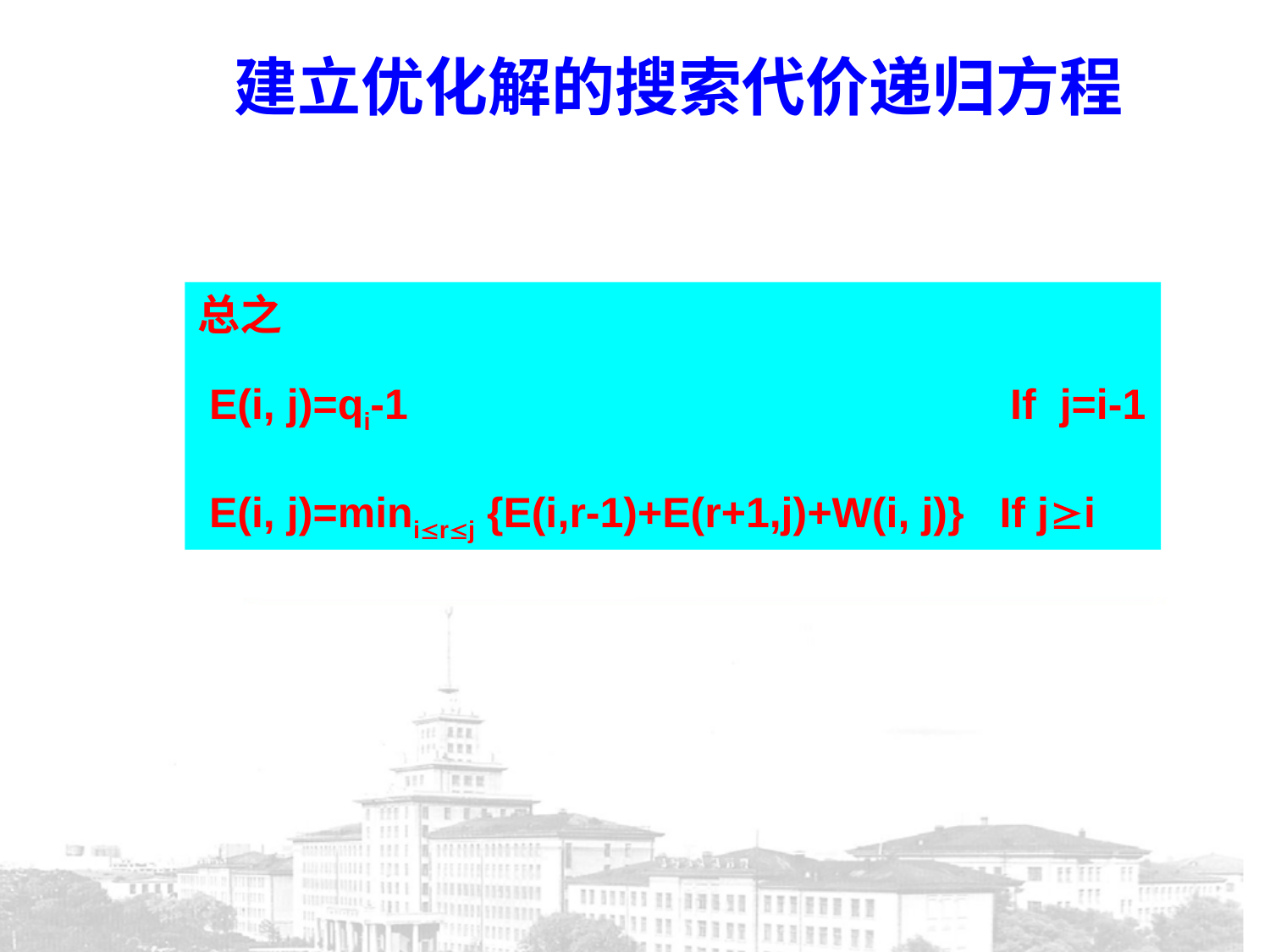

建立优化解的搜索代价递归方程
总之

 E(i, j)=qi-1                                                   If  j=i-1

 E(i, j)=mini≤r≤j {E(i,r-1)+E(r+1,j)+W(i, j)}   If j≥i